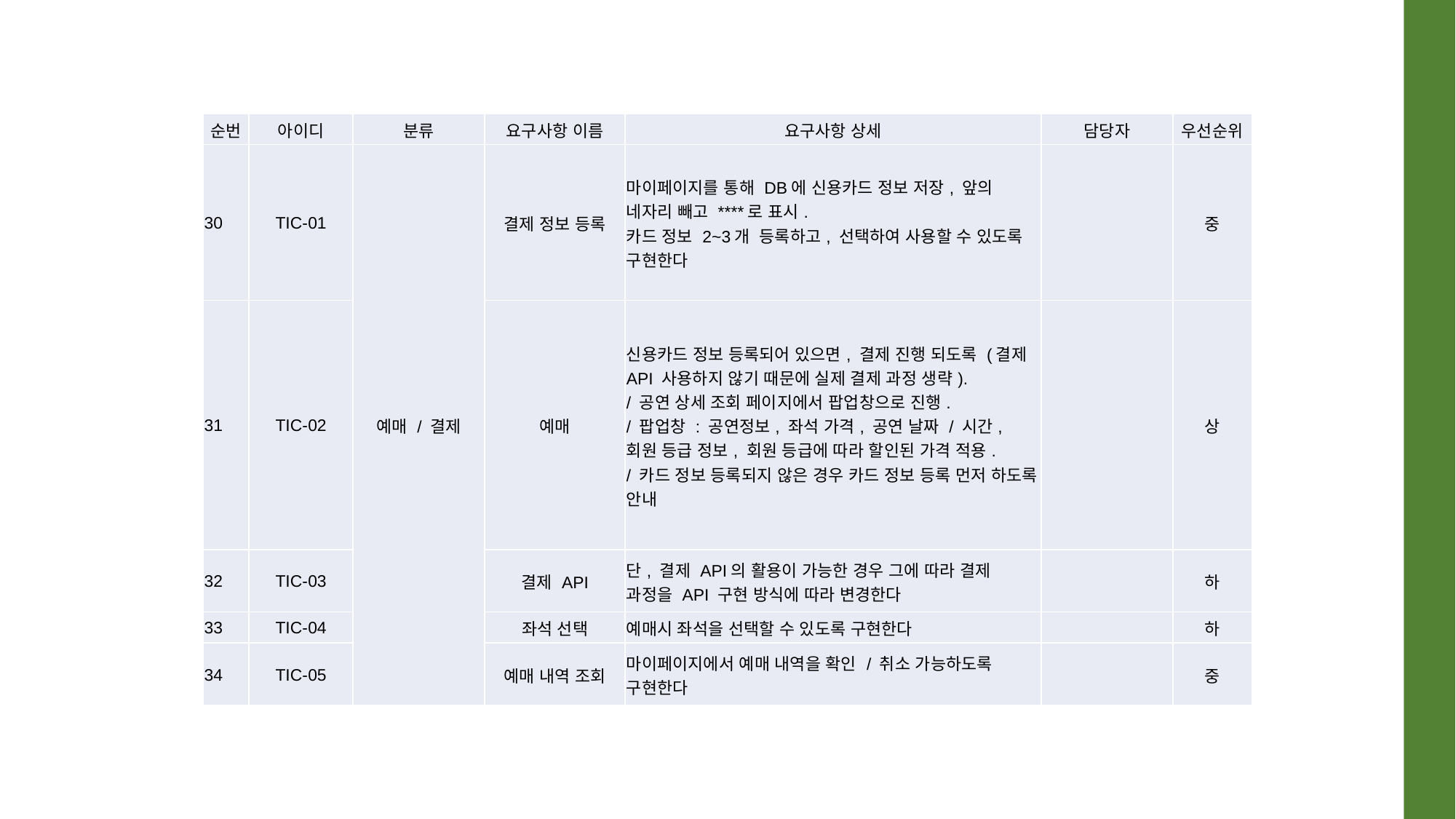

| 순번 | 아이디 | 분류 | 요구사항 이름 | 요구사항 상세 | 담당자 | 우선순위 |
| --- | --- | --- | --- | --- | --- | --- |
| 30 | TIC-01 | 예매 / 결제 | 결제 정보 등록 | 마이페이지를 통해 DB에 신용카드 정보 저장, 앞의 네자리 빼고 \*\*\*\*로 표시. 카드 정보 2~3개 등록하고, 선택하여 사용할 수 있도록 구현한다 |  | 중 |
| 31 | TIC-02 |  | 예매 | 신용카드 정보 등록되어 있으면, 결제 진행 되도록 (결제 API 사용하지 않기 때문에 실제 결제 과정 생략). / 공연 상세 조회 페이지에서 팝업창으로 진행. / 팝업창 : 공연정보, 좌석 가격, 공연 날짜 / 시간, 회원 등급 정보, 회원 등급에 따라 할인된 가격 적용. / 카드 정보 등록되지 않은 경우 카드 정보 등록 먼저 하도록 안내 |  | 상 |
| 32 | TIC-03 |  | 결제 API | 단, 결제 API의 활용이 가능한 경우 그에 따라 결제 과정을 API 구현 방식에 따라 변경한다 |  | 하 |
| 33 | TIC-04 |  | 좌석 선택 | 예매시 좌석을 선택할 수 있도록 구현한다 |  | 하 |
| 34 | TIC-05 |  | 예매 내역 조회 | 마이페이지에서 예매 내역을 확인 / 취소 가능하도록 구현한다 |  | 중 |